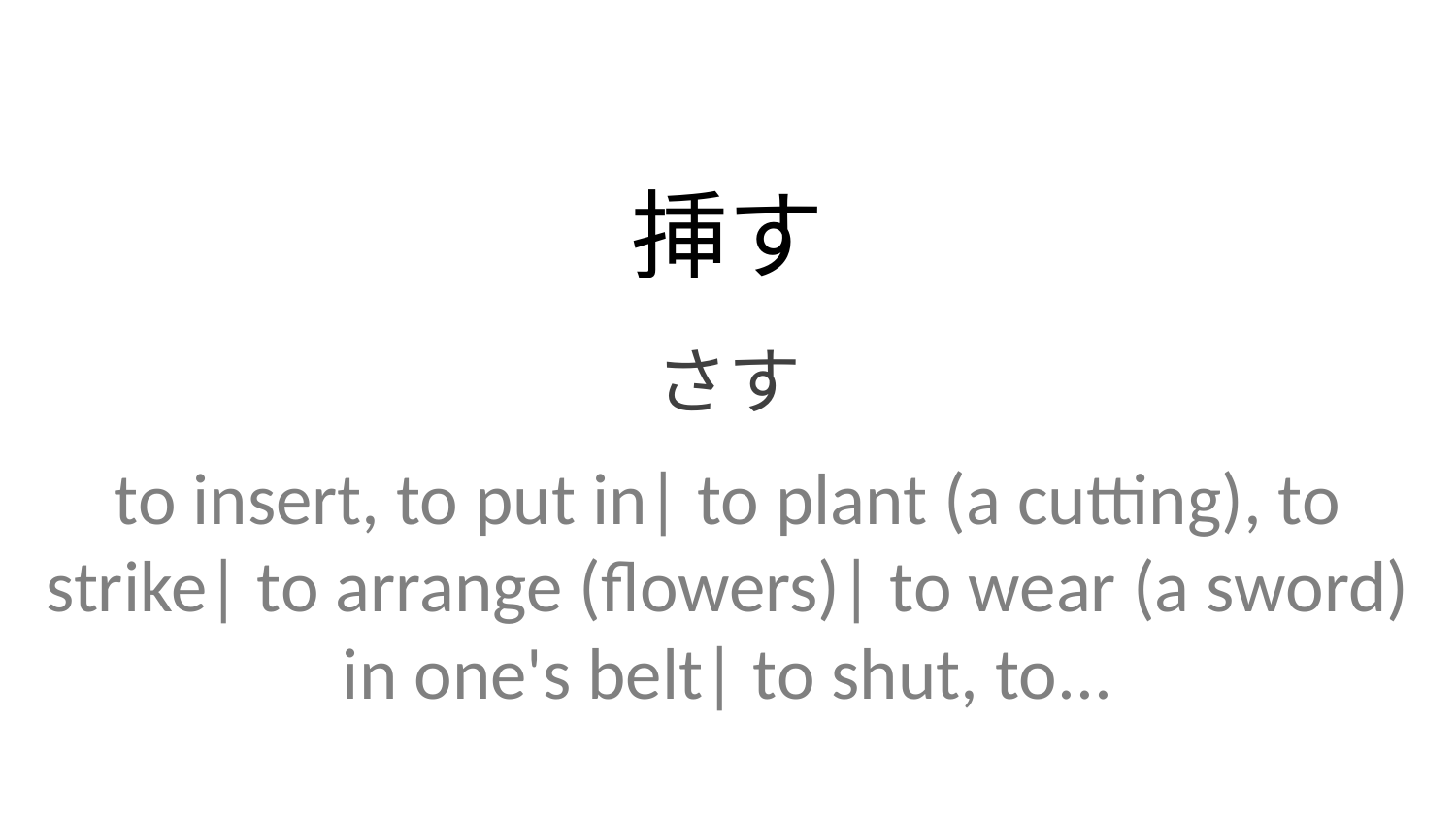

挿す

さす
to insert, to put in| to plant (a cutting), to strike| to arrange (flowers)| to wear (a sword) in one's belt| to shut, to...